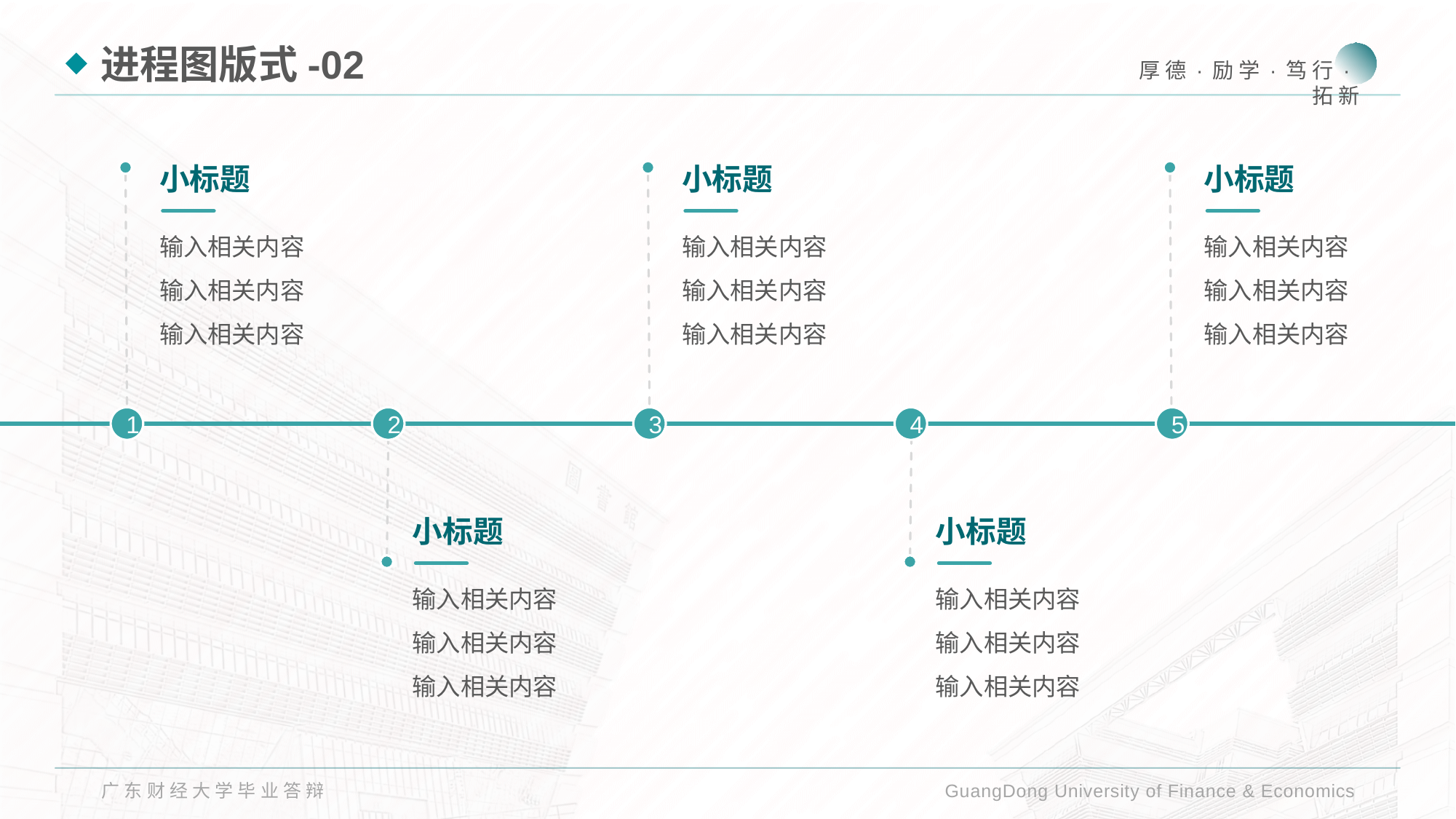

进程图版式-02
小标题
小标题
小标题

输入相关内容输入相关内容输入相关内容
输入相关内容输入相关内容输入相关内容
输入相关内容输入相关内容输入相关内容
1
2
3
4
5
小标题
小标题

输入相关内容输入相关内容输入相关内容
输入相关内容输入相关内容输入相关内容